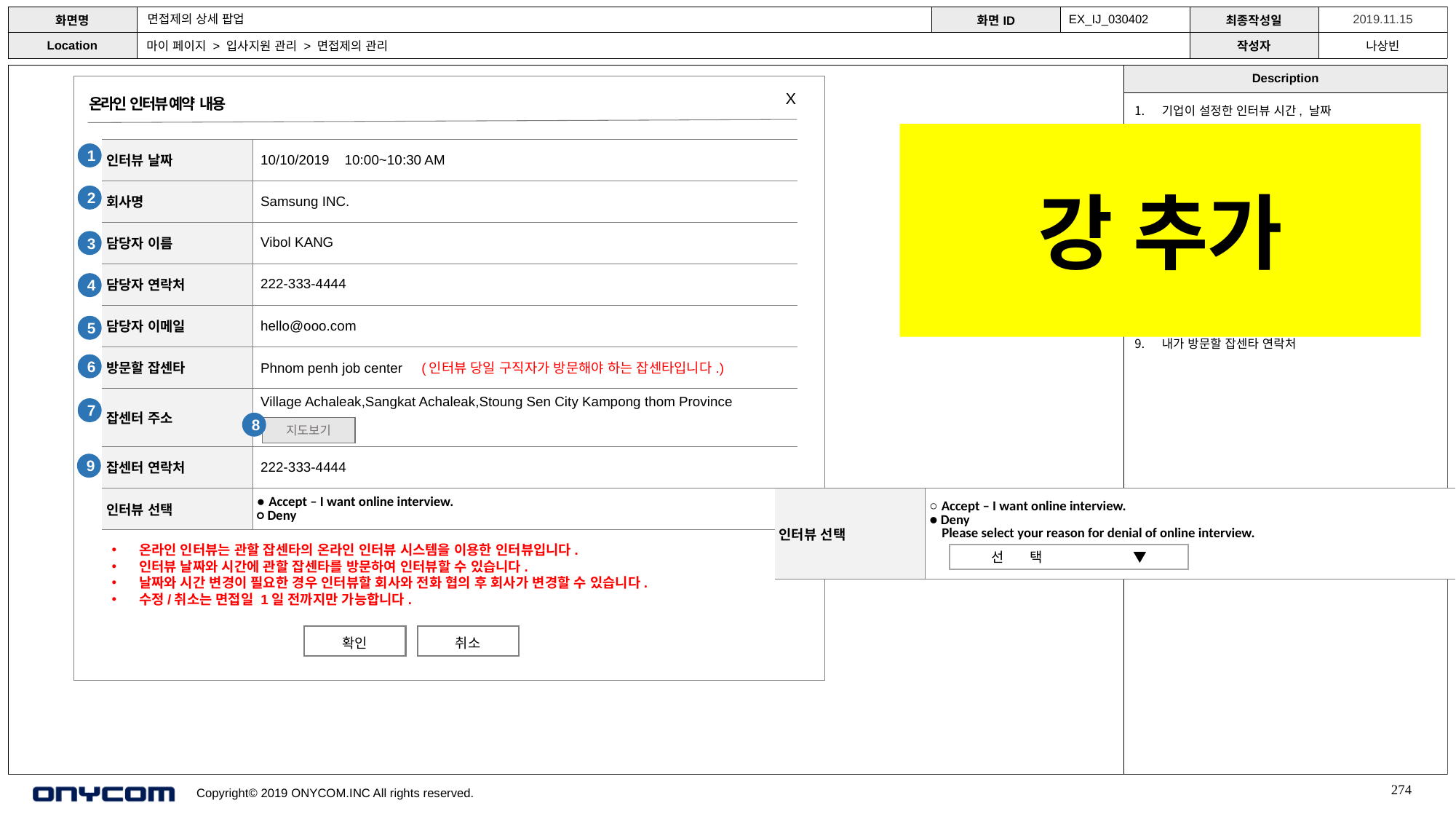

면접제의 상세 팝업
EX_IJ_030402
마이 페이지 > 입사지원 관리 > 면접제의 관리

X
온라인 인터뷰 예약  내용
기업이 설정한 인터뷰 시간, 날짜

인터뷰 요청 회사명

인터뷰 요청 회사 담당자

인터뷰 요청 회사 담당자 전화번호

인터뷰 요청 회사 담당자 이메일

내가 방문할 잡센타

내가 방문할 잡센타 주소

구글 지도 새창 링크 – 데이터 있을 시만 노출

내가 방문할 잡센타 연락처

강 추가
| 인터뷰 날짜 | 10/10/2019 10:00~10:30 AM |
| --- | --- |
| 회사명 | Samsung INC. |
| 담당자 이름 | Vibol KANG |
| 담당자 연락처 | 222-333-4444 |
| 담당자 이메일 | hello@ooo.com |
| 방문할 잡센타 | Phnom penh job center (인터뷰 당일 구직자가 방문해야 하는 잡센타입니다.) |
| 잡센터 주소 | Village Achaleak,Sangkat Achaleak,Stoung Sen City Kampong thom Province |
| 잡센터 연락처 | 222-333-4444 |
| 인터뷰 선택 | ● Accept – I want online interview. ○ Deny |
1
2
3
4
5
6
7
8
지도보기
9
| 인터뷰 선택 | ○ Accept – I want online interview. ● Deny Please select your reason for denial of online interview. |
| --- | --- |
온라인 인터뷰는 관할 잡센타의 온라인 인터뷰 시스템을 이용한 인터뷰입니다.
인터뷰 날짜와 시간에 관할 잡센타를 방문하여 인터뷰할 수 있습니다.
날짜와 시간 변경이 필요한 경우 인터뷰할 회사와 전화 협의 후 회사가 변경할 수 있습니다.
수정/취소는 면접일 1일 전까지만 가능합니다.
선            택                                        ▼
취소
확인
274